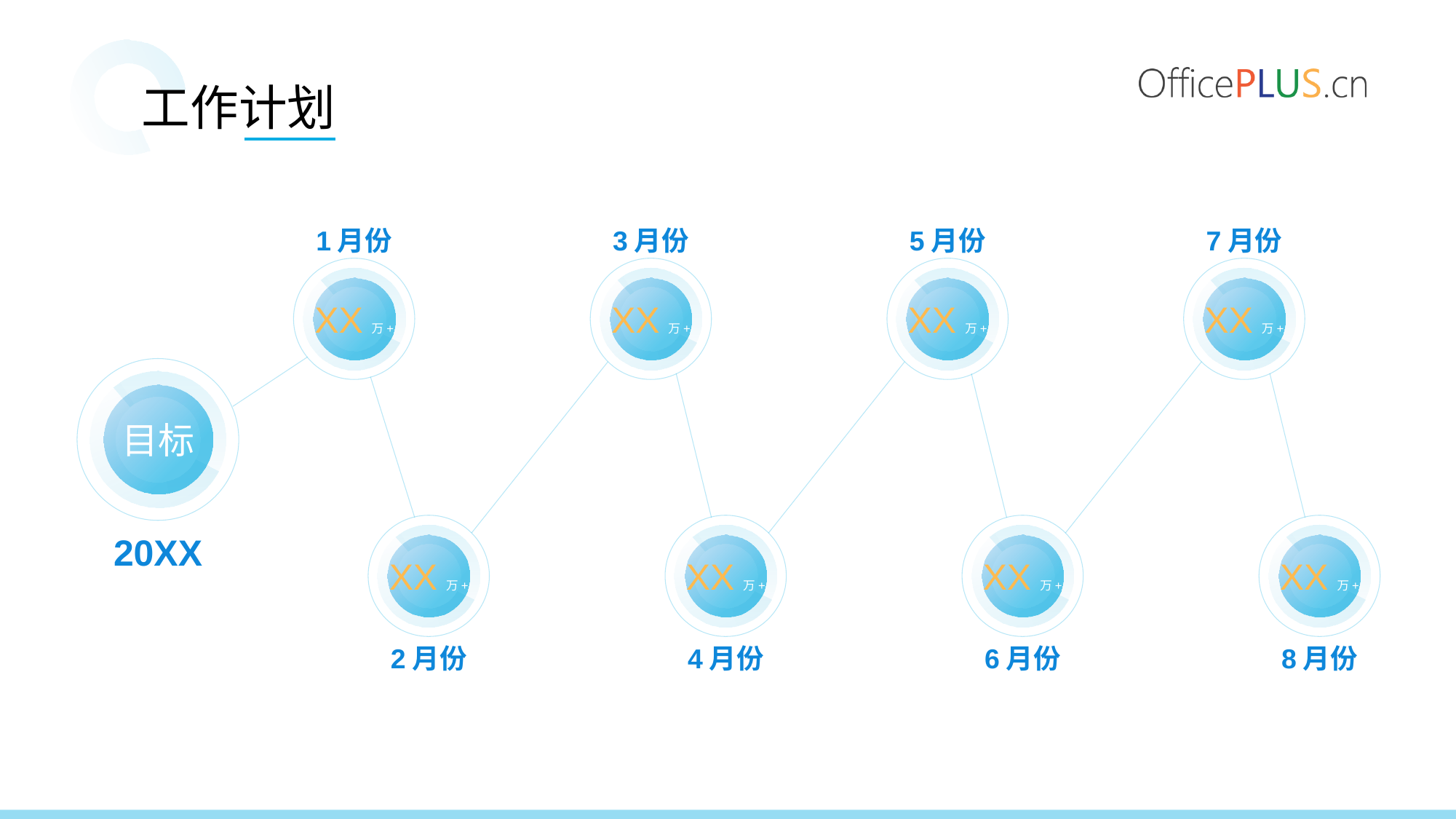

工作计划
1月份
3月份
5月份
7月份

XX万+
XX万+
XX万+
XX万+

目标

20XX

XX万+
XX万+
XX万+
XX万+
2月份
4月份
6月份
8月份